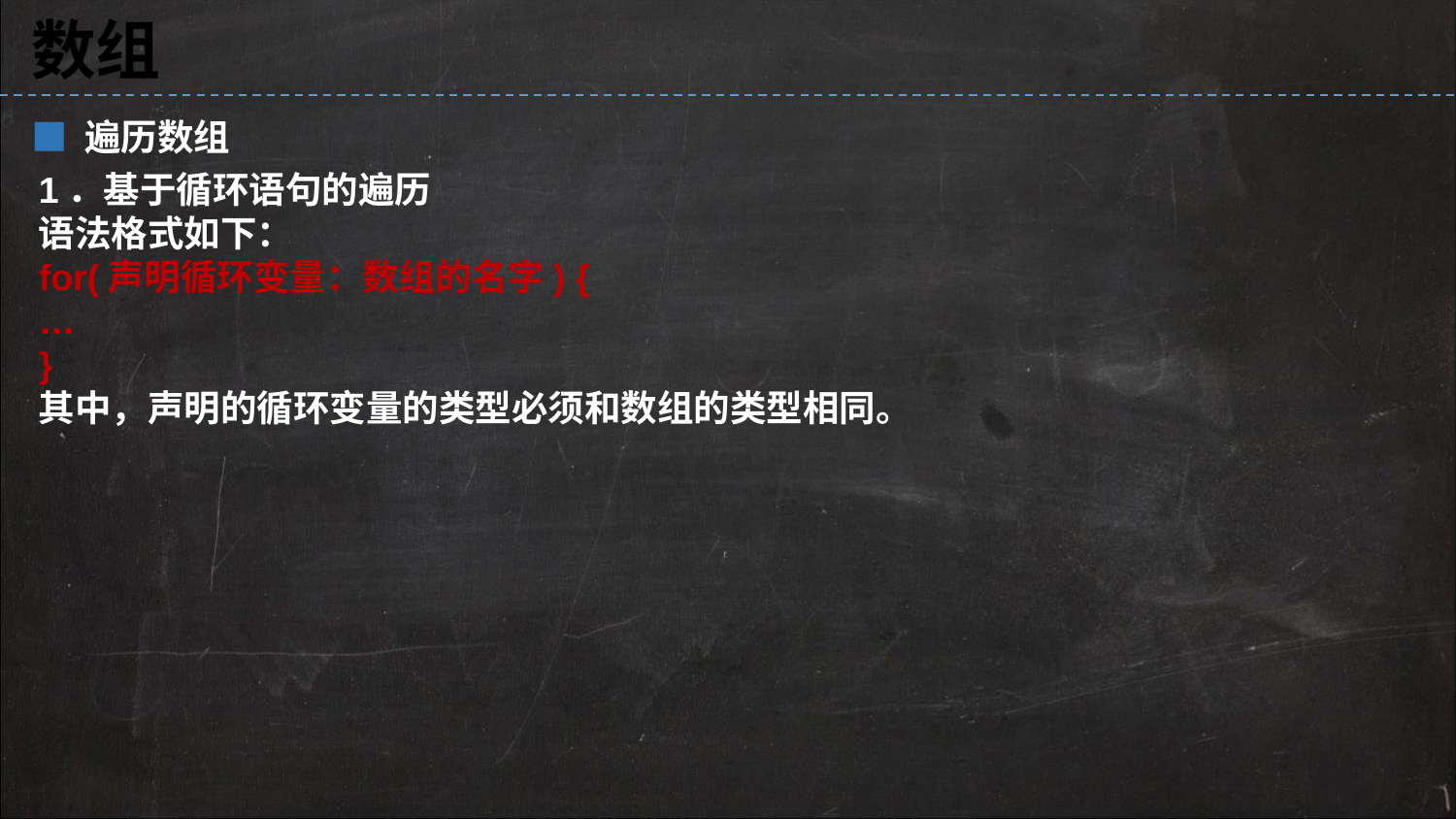

数组
■ 遍历数组
1．基于循环语句的遍历
语法格式如下：
for(声明循环变量：数组的名字) {
…
}
其中，声明的循环变量的类型必须和数组的类型相同。